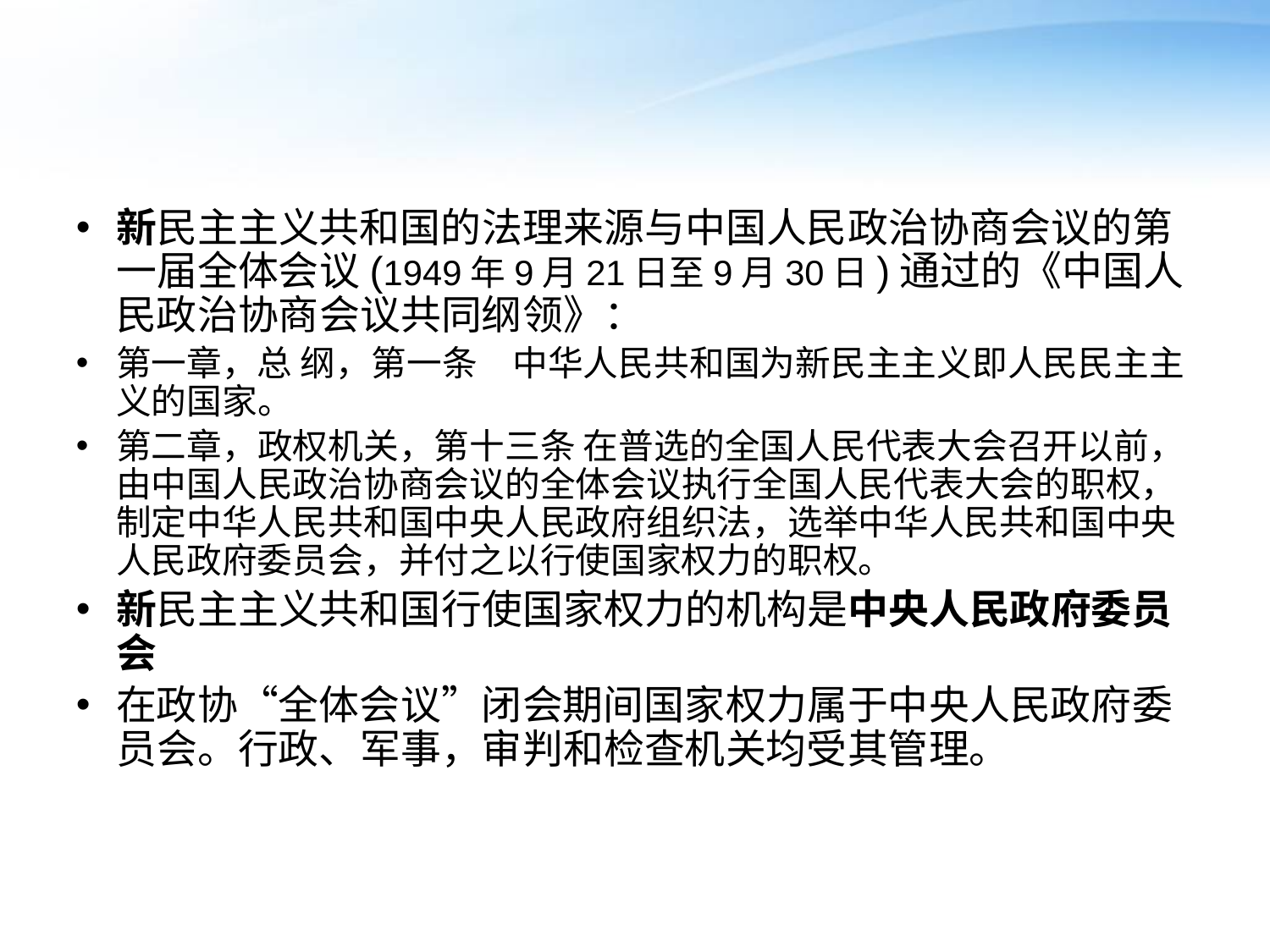

#
新民主主义共和国的法理来源与中国人民政治协商会议的第一届全体会议(1949年9月21日至9月30日)通过的《中国人民政治协商会议共同纲领》：
第一章，总 纲，第一条　中华人民共和国为新民主主义即人民民主主义的国家。
第二章，政权机关，第十三条 在普选的全国人民代表大会召开以前，由中国人民政治协商会议的全体会议执行全国人民代表大会的职权，制定中华人民共和国中央人民政府组织法，选举中华人民共和国中央人民政府委员会，并付之以行使国家权力的职权。
新民主主义共和国行使国家权力的机构是中央人民政府委员会
在政协“全体会议”闭会期间国家权力属于中央人民政府委员会。行政、军事，审判和检查机关均受其管理。